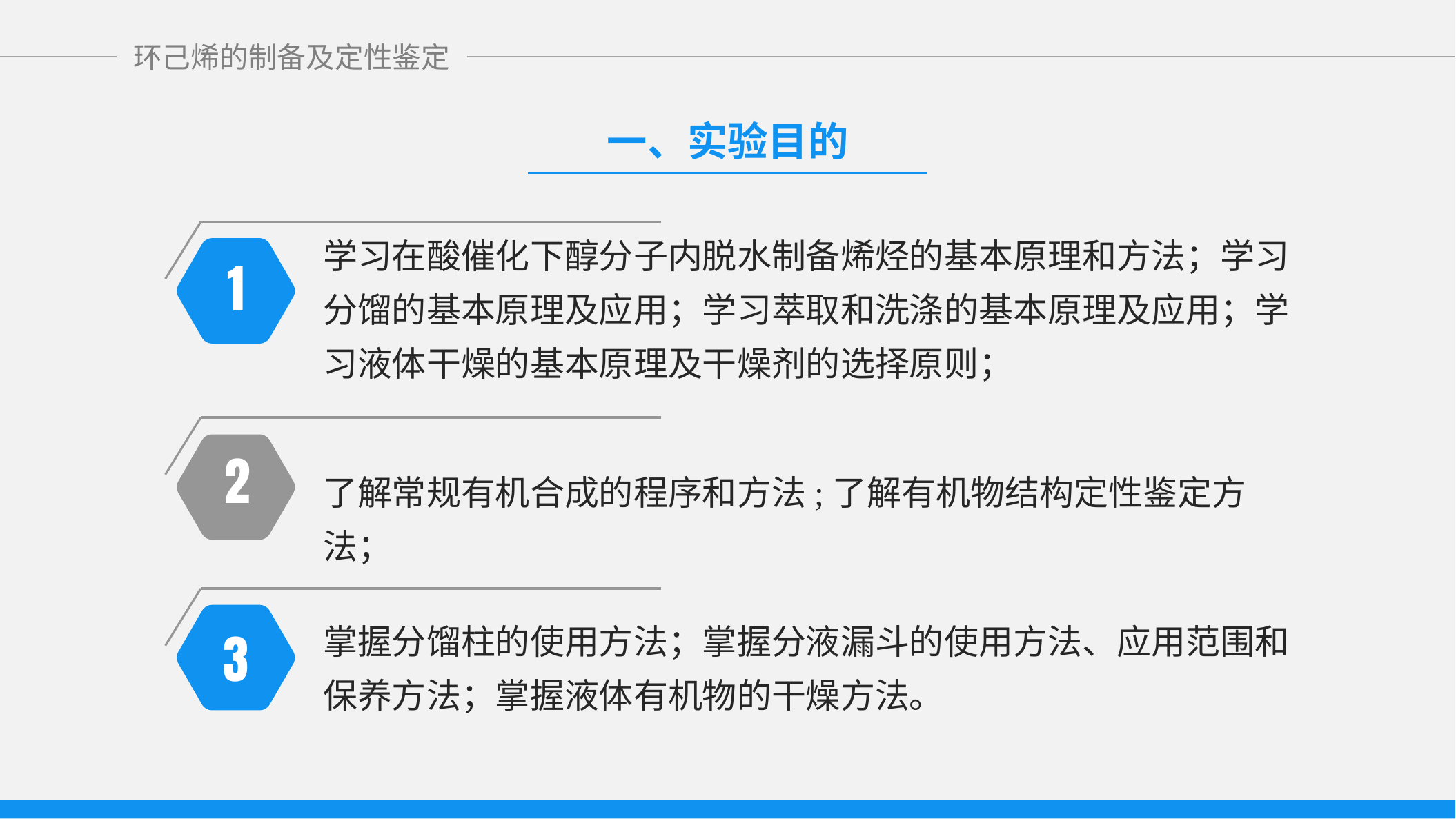

一、实验目的
学习在酸催化下醇分子内脱水制备烯烃的基本原理和方法；学习分馏的基本原理及应用；学习萃取和洗涤的基本原理及应用；学习液体干燥的基本原理及干燥剂的选择原则；

1

2
了解常规有机合成的程序和方法;了解有机物结构定性鉴定方法；

3
掌握分馏柱的使用方法；掌握分液漏斗的使用方法、应用范围和保养方法；掌握液体有机物的干燥方法。